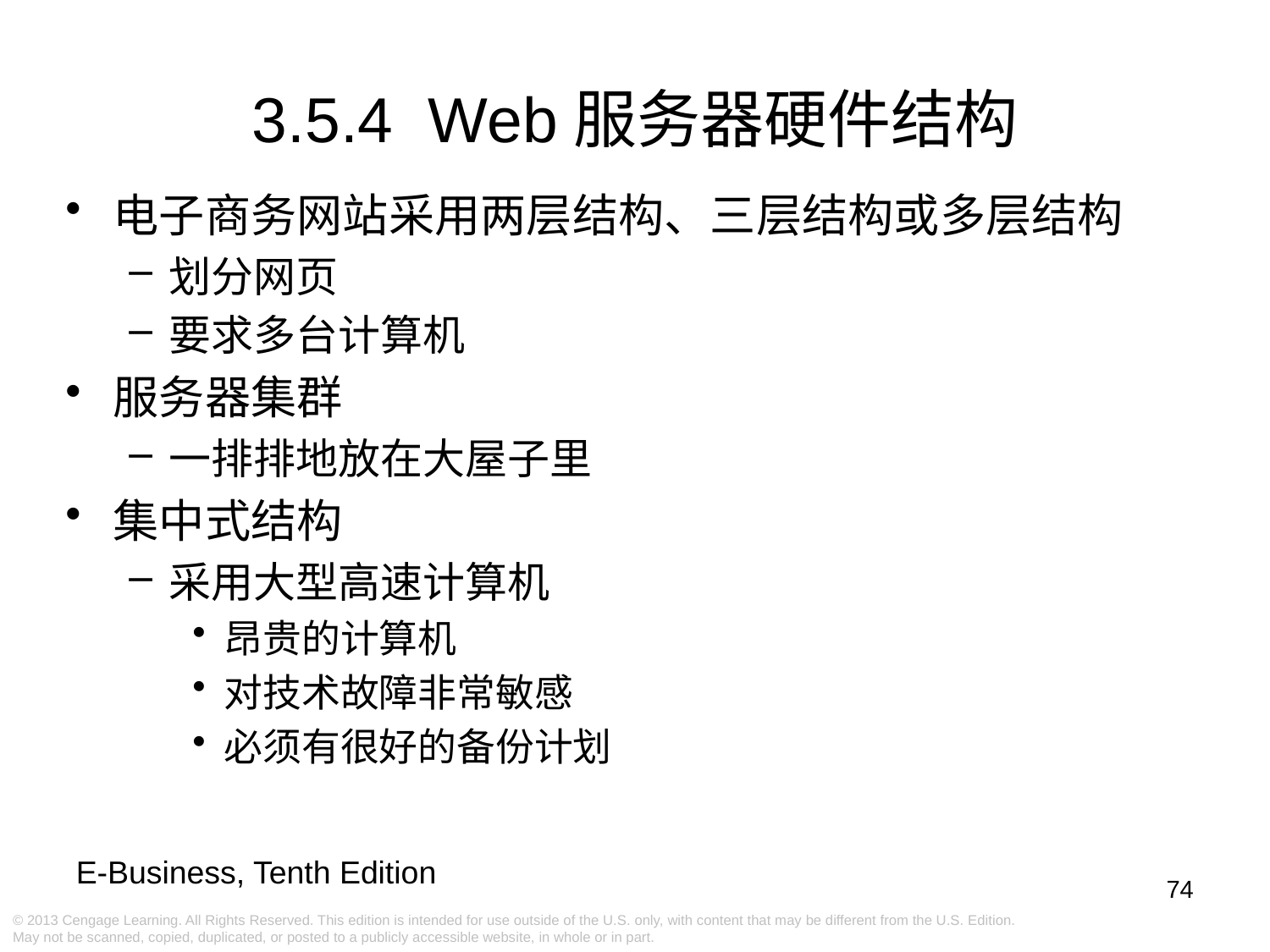

# 3.5.4  Web服务器硬件结构
电子商务网站采用两层结构、三层结构或多层结构
划分网页
要求多台计算机
服务器集群
一排排地放在大屋子里
集中式结构
采用大型高速计算机
昂贵的计算机
对技术故障非常敏感
必须有很好的备份计划
74